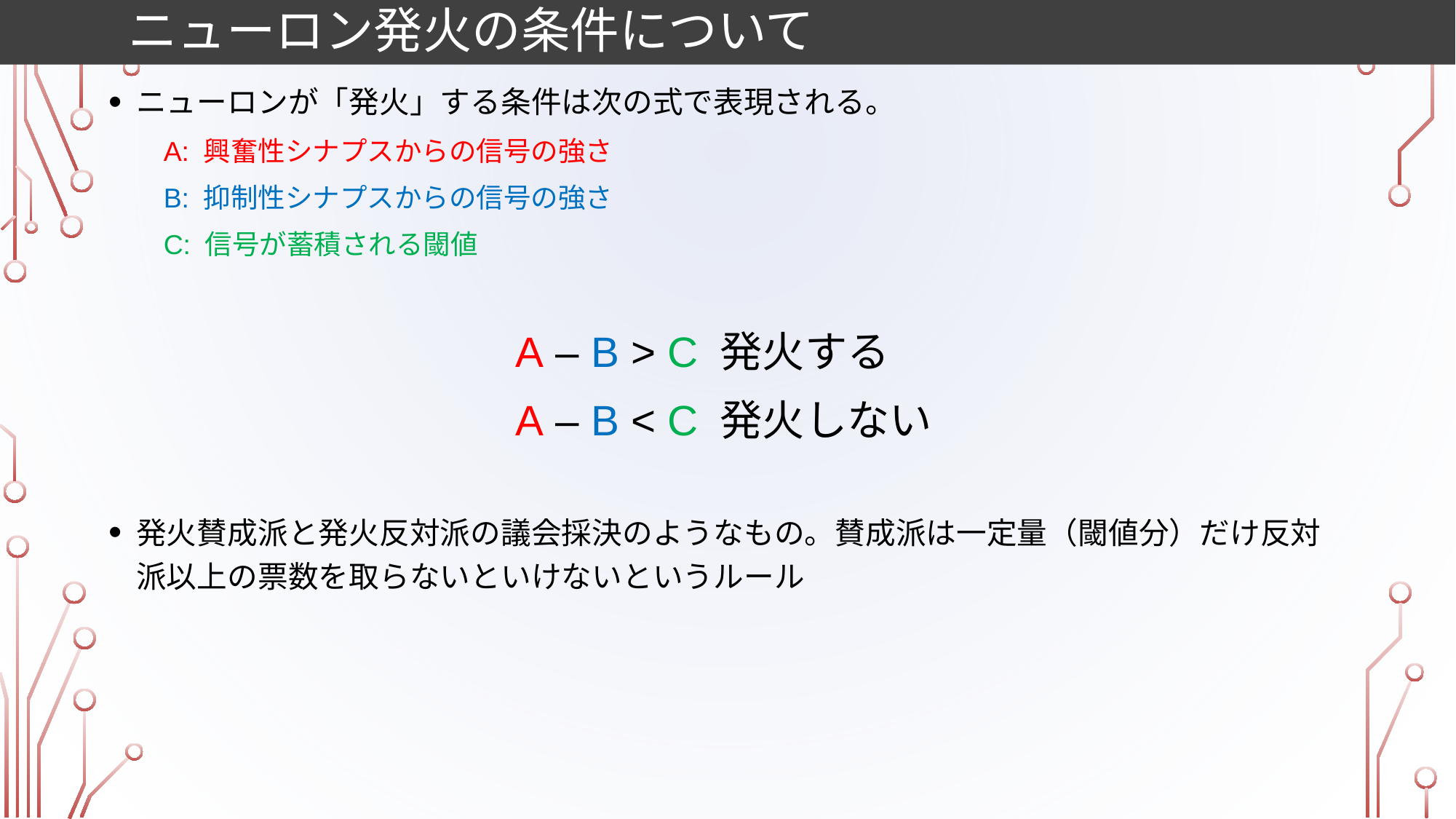

# ニューロン発火の条件について
ニューロンが「発火」する条件は次の式で表現される。
A: 興奮性シナプスからの信号の強さ
B: 抑制性シナプスからの信号の強さ
C: 信号が蓄積される閾値

A – B > C 発火する
A – B < C 発火しない

発火賛成派と発火反対派の議会採決のようなもの。賛成派は一定量（閾値分）だけ反対派以上の票数を取らないといけないというルール